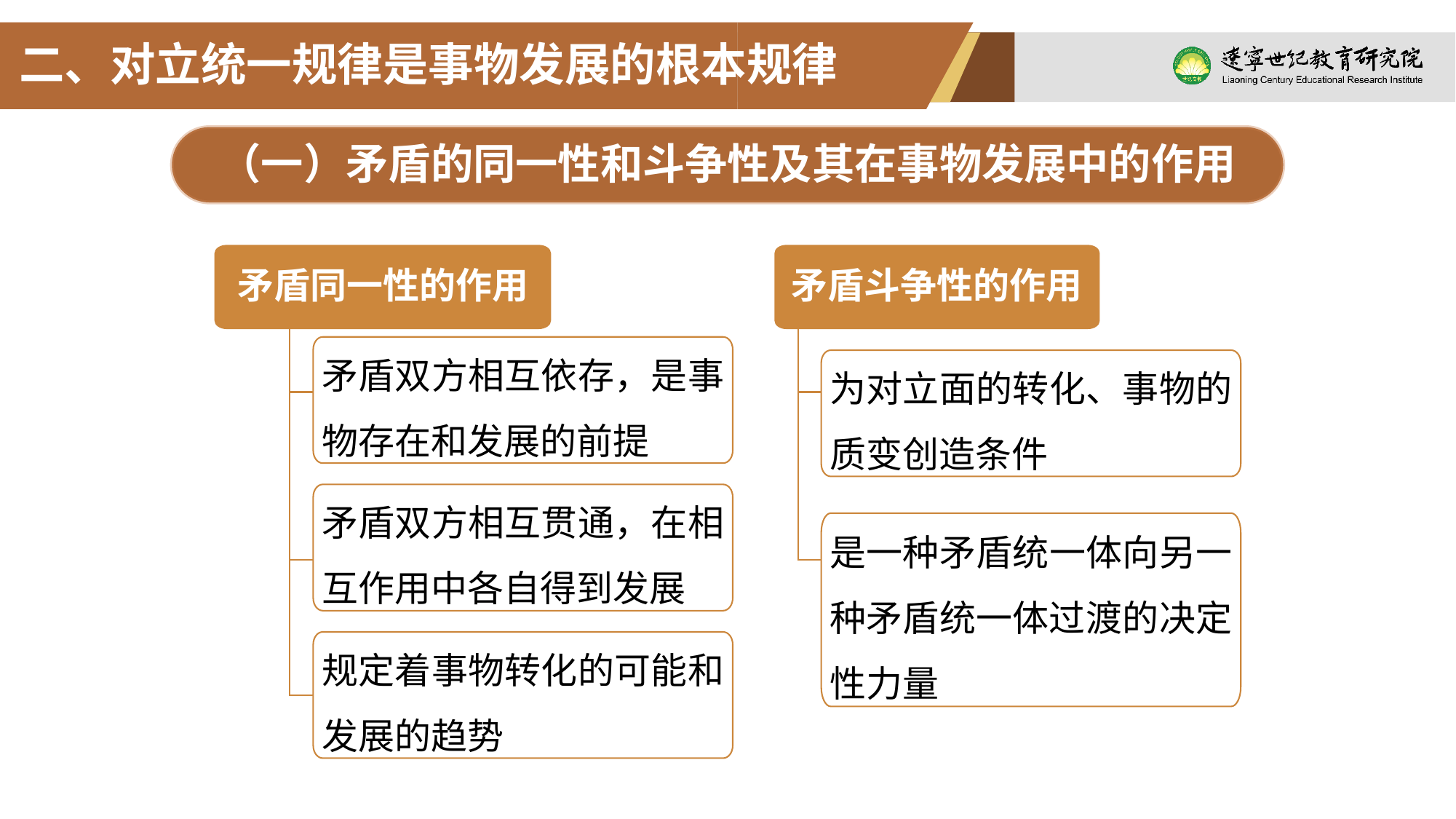

二、对立统一规律是事物发展的根本规律
（一）矛盾的同一性和斗争性及其在事物发展中的作用
矛盾同一性的作用
矛盾斗争性的作用

矛盾双方相互依存，是事物存在和发展的前提
为对立面的转化、事物的质变创造条件

矛盾双方相互贯通，在相互作用中各自得到发展
是一种矛盾统一体向另一种矛盾统一体过渡的决定性力量
规定着事物转化的可能和发展的趋势